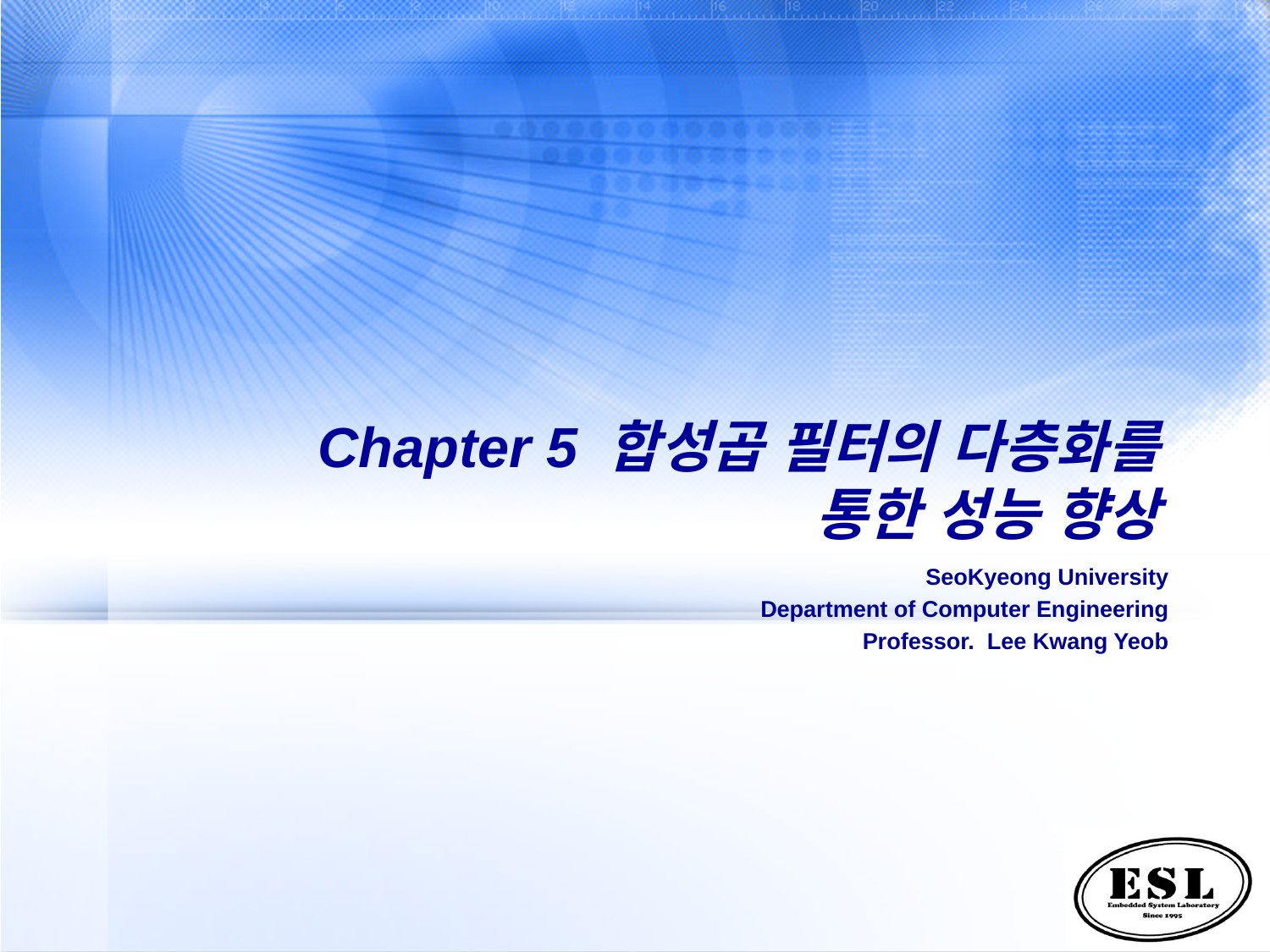

# Chapter 5 합성곱 필터의 다층화를 통한 성능 향상